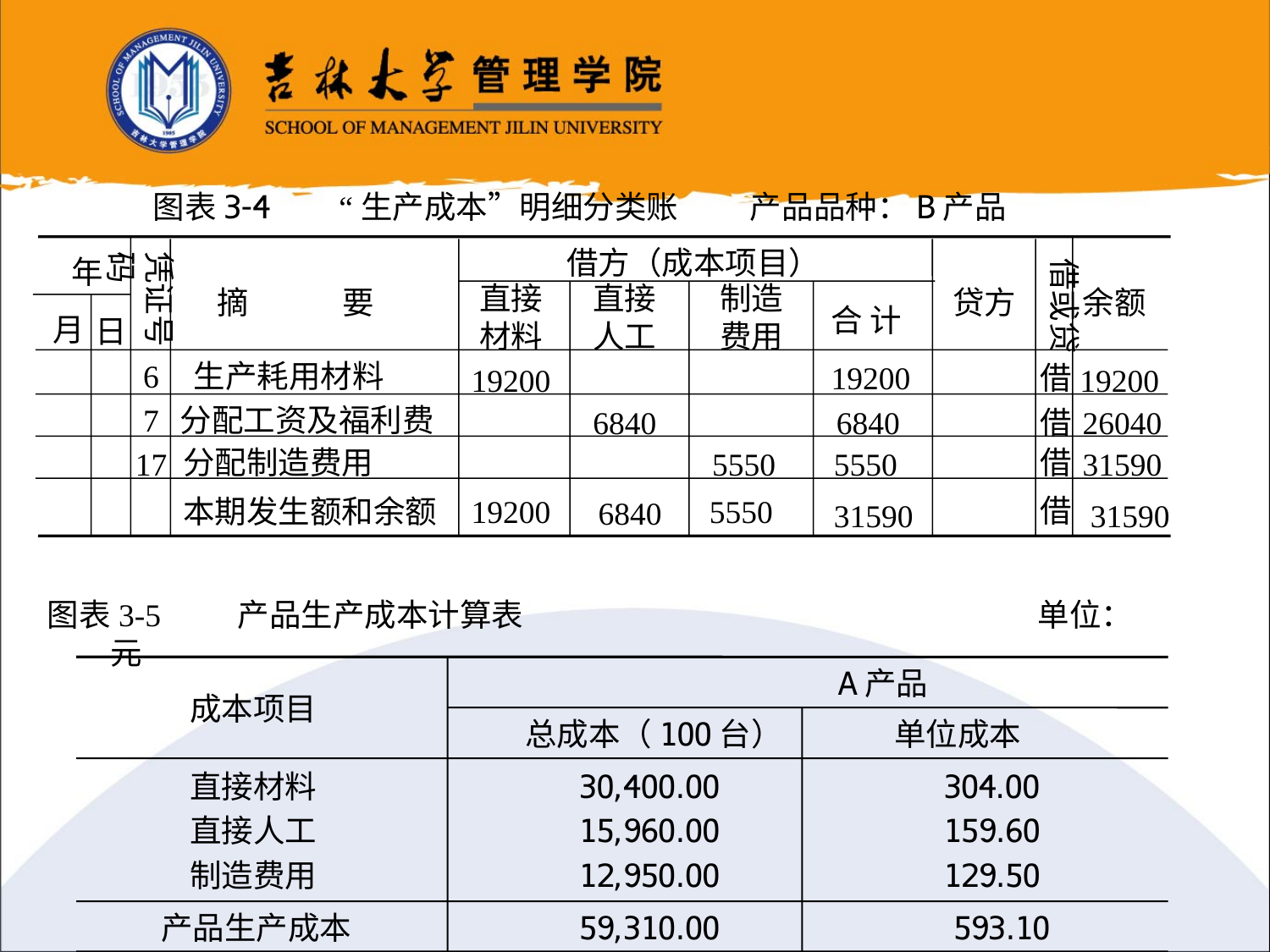

图表3-4	“生产成本”明细分类账          产品品种：B产品

借方（成本项目）

凭证号码

年
借或贷
摘             要
贷方
余额

直接
材料
直接
人工
制造
费用

合 计
月
日

6
生产耗用材料
19200
借
19200
19200

7
分配工资及福利费
6840
6840
借
26040

分配制造费用
借
17
5550
5550
31590

借
本期发生额和余额
19200
5550
6840
31590
31590

图表3-5	产品生产成本计算表			                       单位：元
             成本项目

                                      A产品

        总成本（100台）

          单位成本

             直接材料
             直接人工
             制造费用

            30,400.00
            15,960.00
            12,950.00
             304.00
             159.60
             129.50

         产品生产成本

            59,310.00
              593.10

79